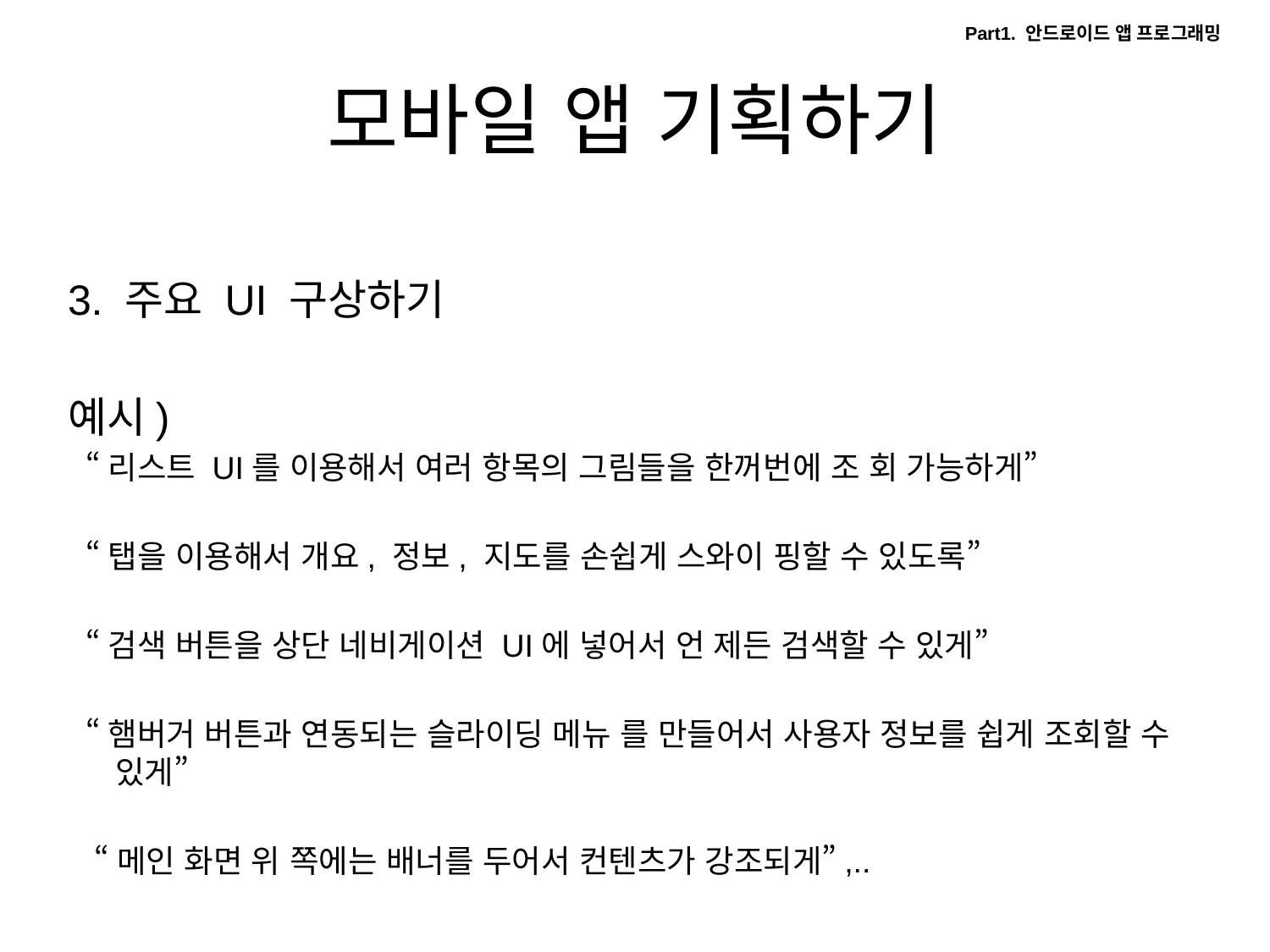

Part1. 안드로이드 앱 프로그래밍
# 모바일 앱 기획하기
3. 주요 UI 구상하기

예시)
  “리스트 UI를 이용해서 여러 항목의 그림들을 한꺼번에 조 회 가능하게”

  “탭을 이용해서 개요, 정보, 지도를 손쉽게 스와이 핑할 수 있도록”

  “검색 버튼을 상단 네비게이션 UI에 넣어서 언 제든 검색할 수 있게”

  “햄버거 버튼과 연동되는 슬라이딩 메뉴 를 만들어서 사용자 정보를 쉽게 조회할 수 있게”

   “메인 화면 위 쪽에는 배너를 두어서 컨텐츠가 강조되게”,..